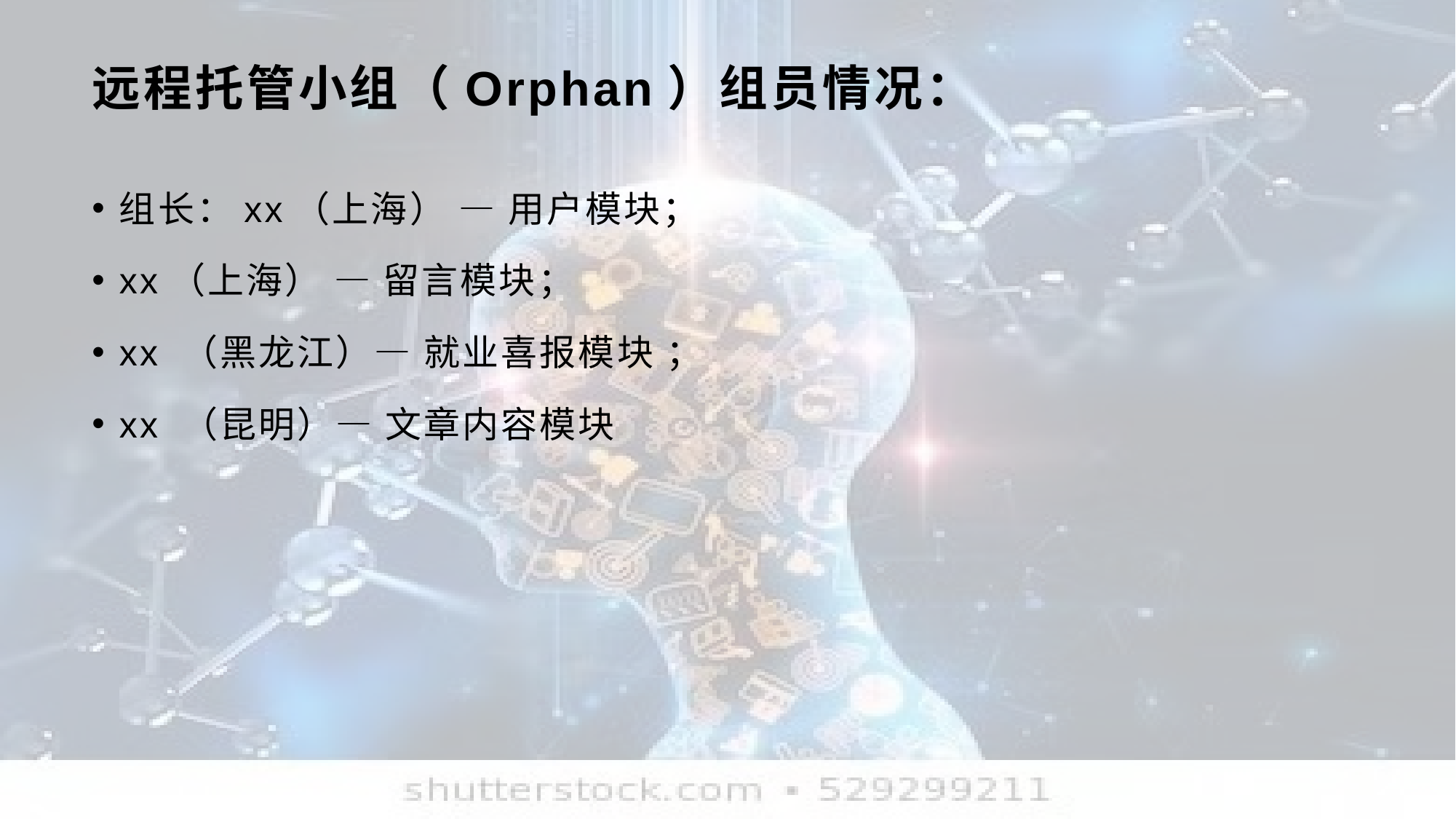

# 远程托管小组（Orphan）组员情况：

组长：xx（上海） — 用户模块；
xx（上海） — 留言模块；
xx （黑龙江）— 就业喜报模块 ；
xx （昆明）— 文章内容模块